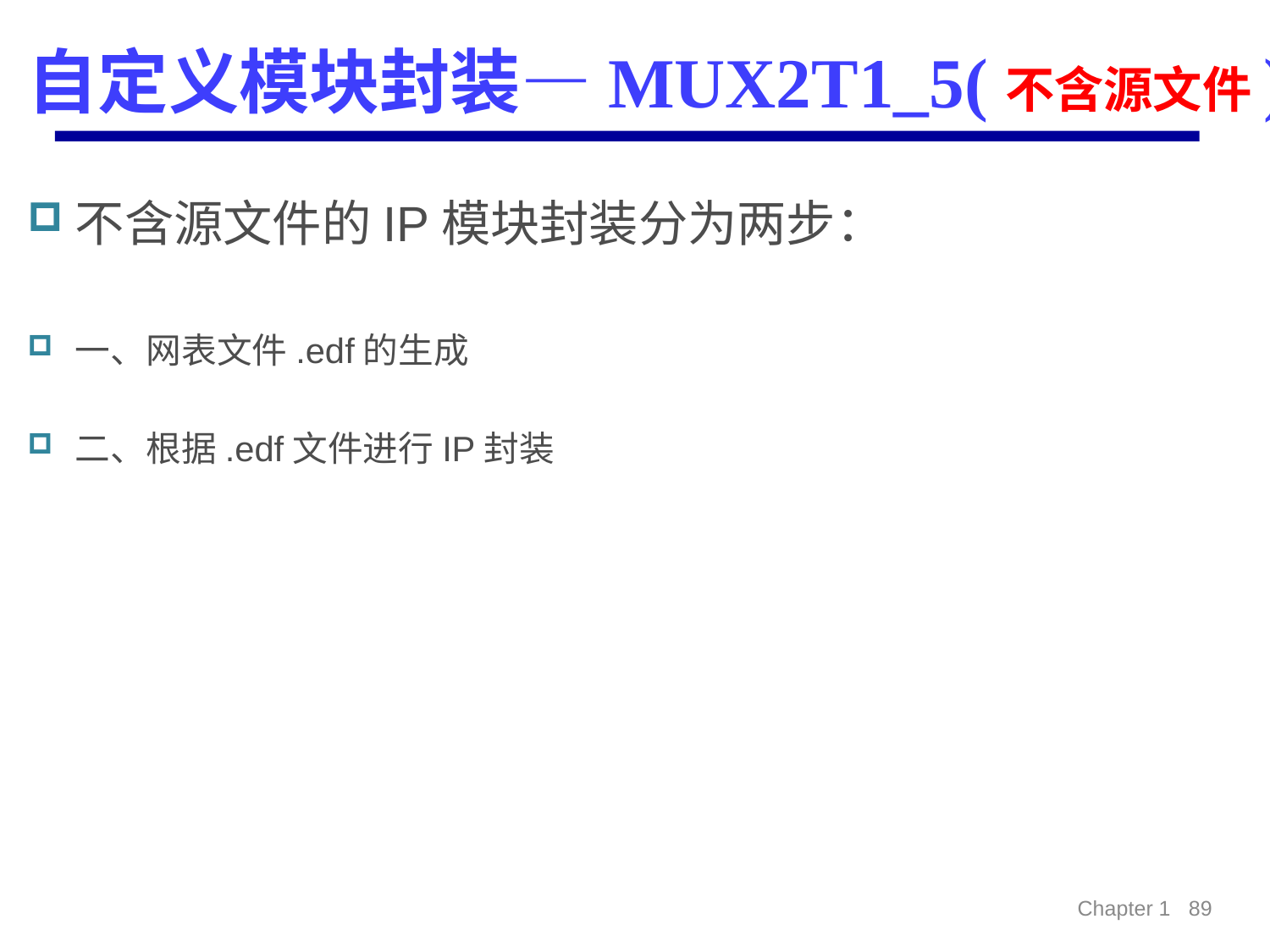

自定义模块封装—MUX2T1_5(不含源文件)
不含源文件的IP模块封装分为两步：

一、网表文件.edf的生成

二、根据.edf文件进行IP封装
Chapter 1   89